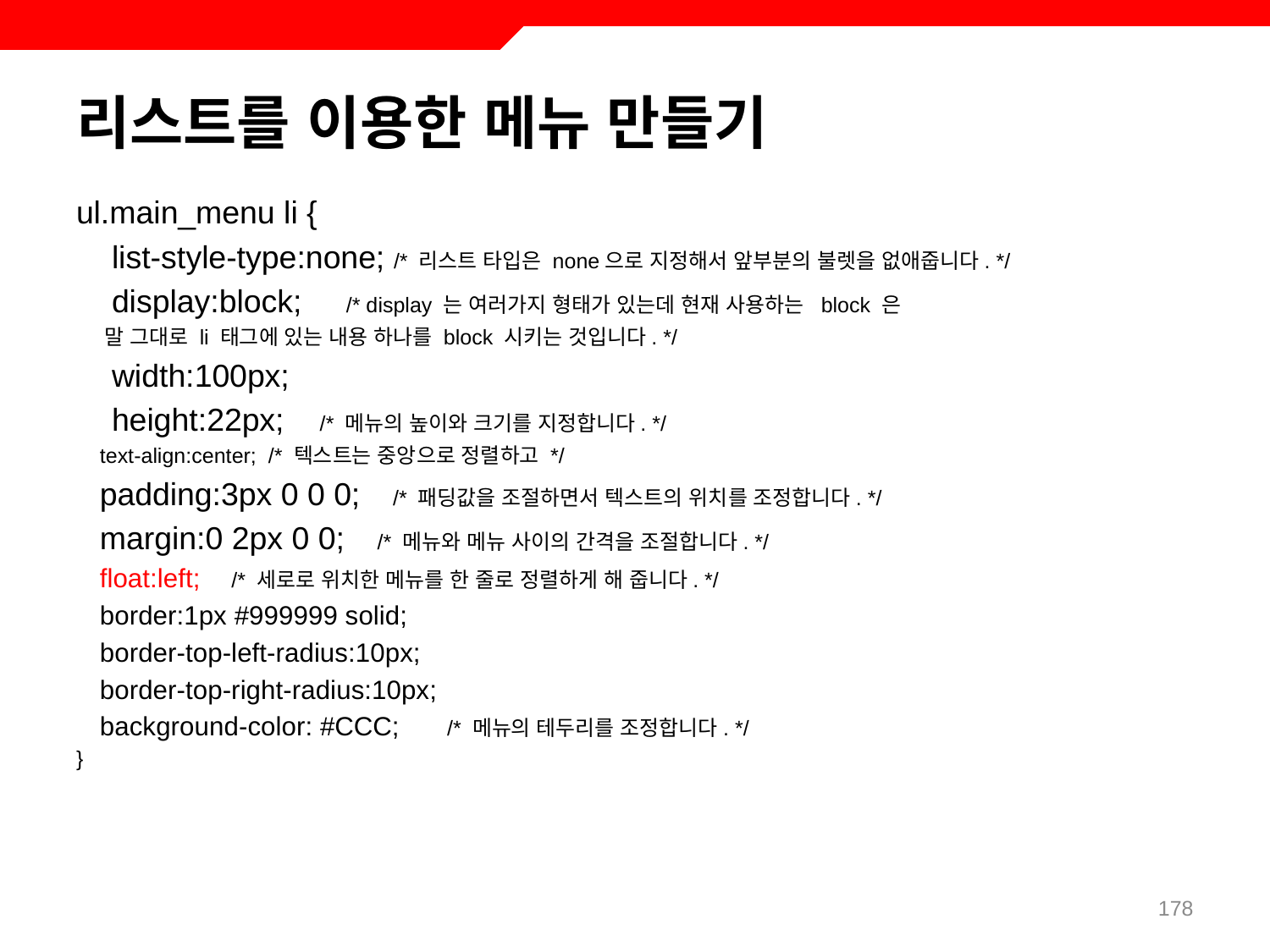

# 리스트를 이용한 메뉴 만들기
ul.main_menu li {
    list-style-type:none; /* 리스트 타입은 none으로 지정해서 앞부분의 불렛을 없애줍니다. */
    display:block;     /* display 는 여러가지 형태가 있는데 현재 사용하는  block 은
    말 그대로 li 태그에 있는 내용 하나를 block 시키는 것입니다. */
    width:100px;
    height:22px;    /* 메뉴의 높이와 크기를 지정합니다. */
    text-align:center;  /* 텍스트는 중앙으로 정렬하고 */
    padding:3px 0 0 0;     /* 패딩값을 조절하면서 텍스트의 위치를 조정합니다. */
    margin:0 2px 0 0;     /* 메뉴와 메뉴 사이의 간격을 조절합니다. */
    float:left;     /* 세로로 위치한 메뉴를 한 줄로 정렬하게 해 줍니다. */
    border:1px #999999 solid;
    border-top-left-radius:10px;
    border-top-right-radius:10px;
    background-color: #CCC;        /* 메뉴의 테두리를 조정합니다. */
}

178